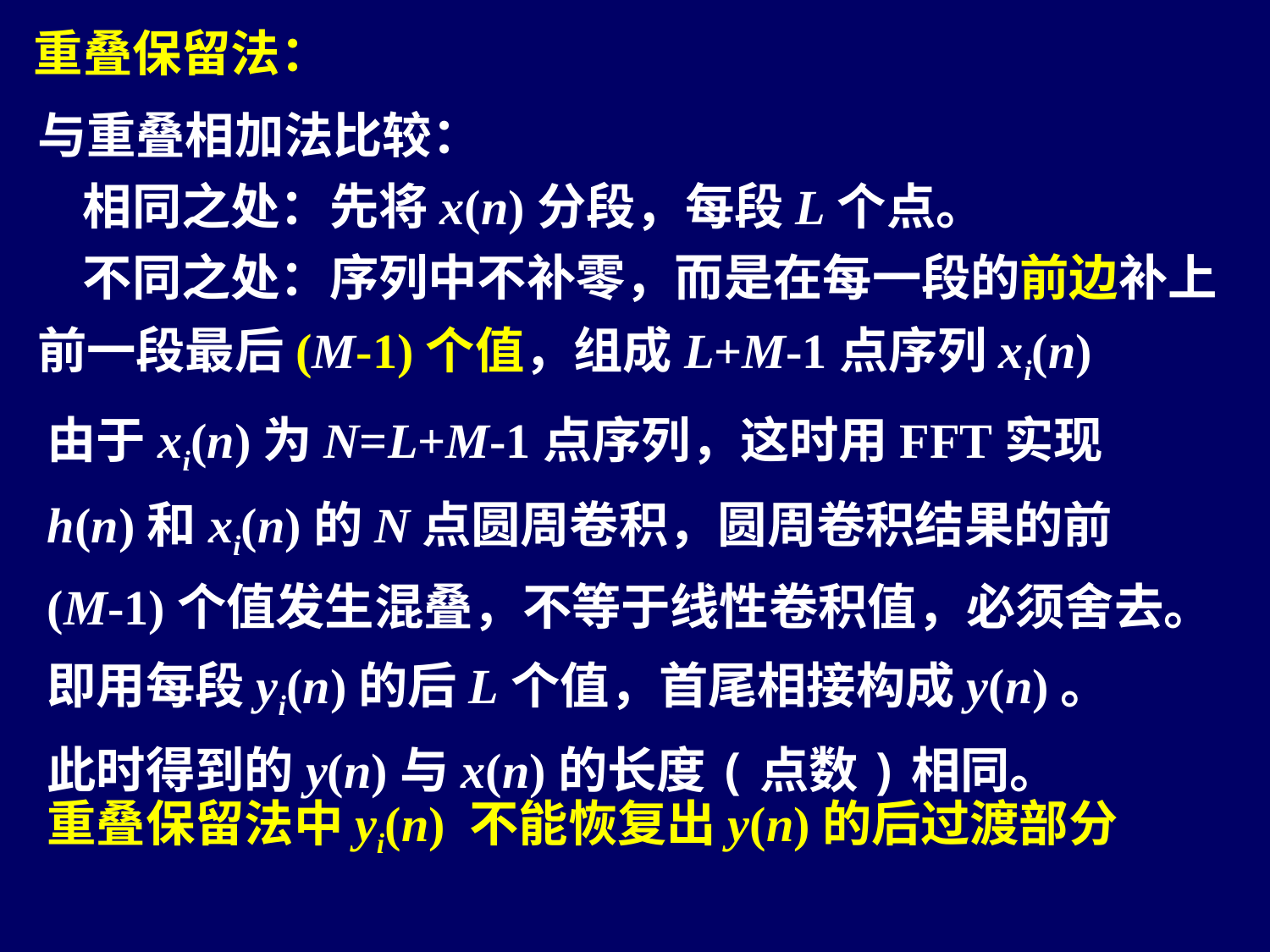

重叠保留法：
与重叠相加法比较：
   相同之处：先将x(n)分段，每段L个点。
   不同之处：序列中不补零，而是在每一段的前边补上前一段最后(M-1)个值，组成L+M-1点序列xi(n)
由于xi(n)为N=L+M-1点序列，这时用FFT实现h(n)和xi(n)的N点圆周卷积，圆周卷积结果的前(M-1)个值发生混叠，不等于线性卷积值，必须舍去。
即用每段yi(n)的后L个值，首尾相接构成y(n)。
此时得到的y(n)与x(n)的长度(点数)相同。
重叠保留法中yi(n) 不能恢复出y(n)的后过渡部分